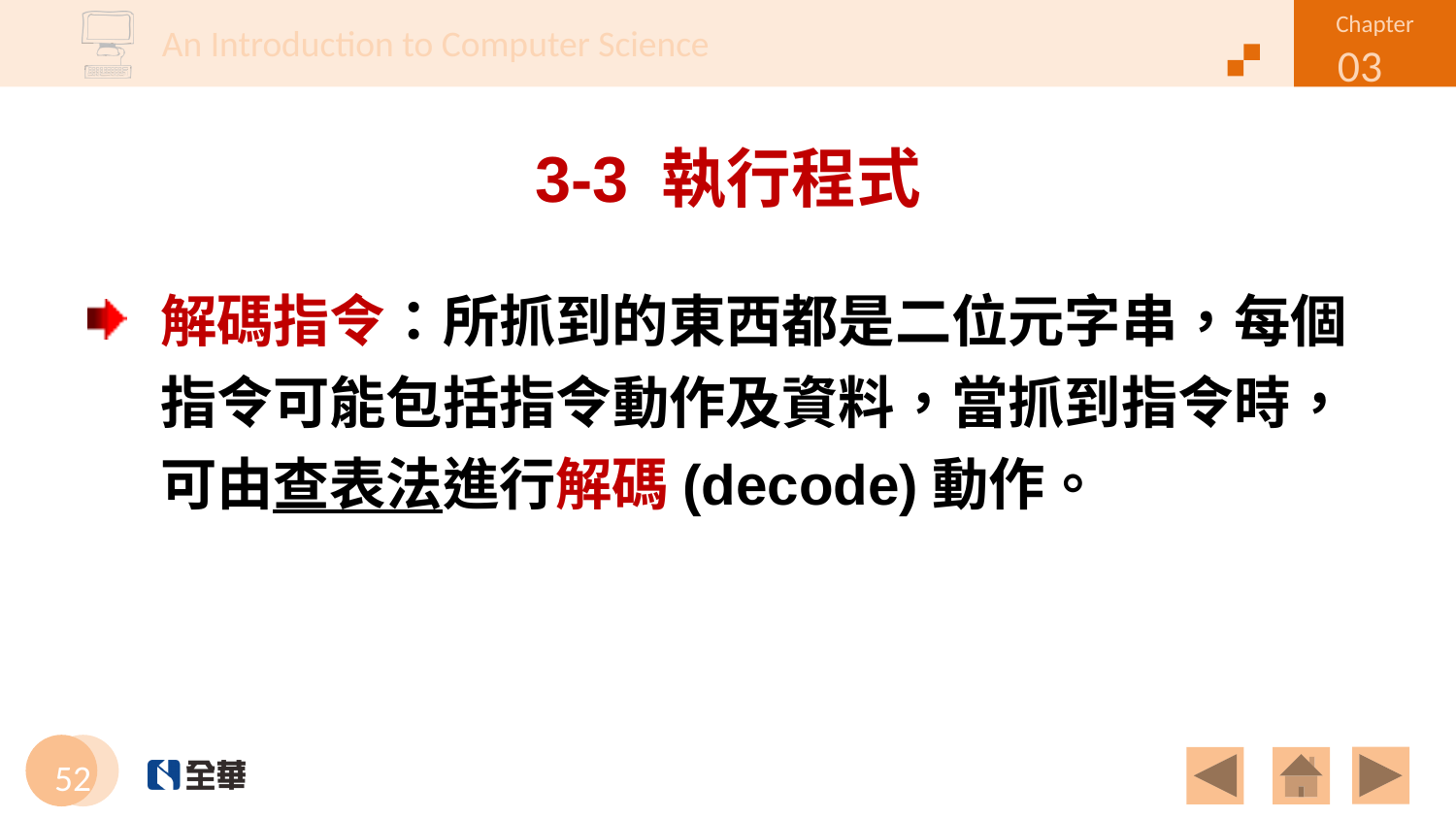

# 3-3 執行程式
解碼指令：所抓到的東西都是二位元字串，每個指令可能包括指令動作及資料，當抓到指令時，可由查表法進行解碼(decode)動作。